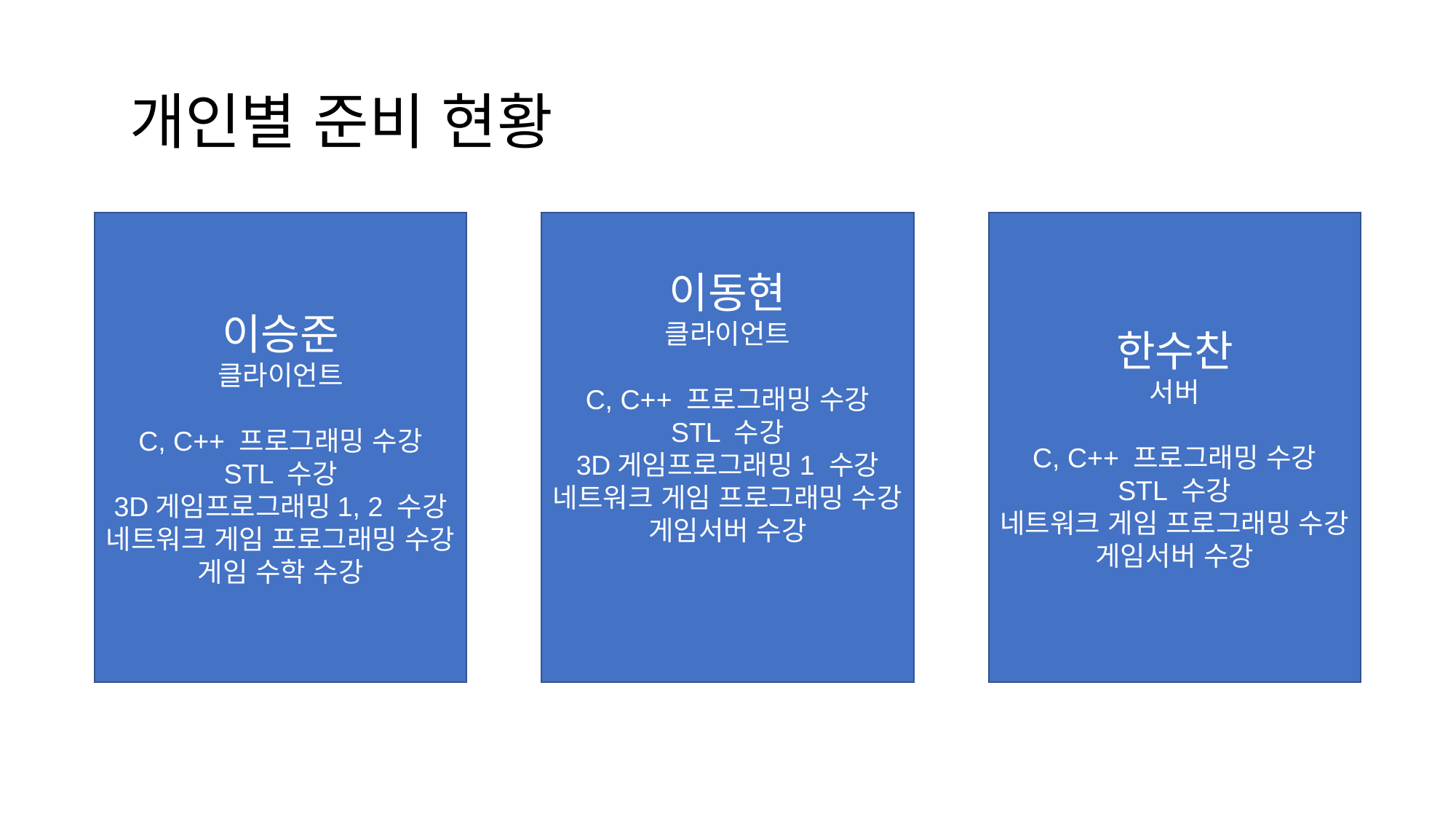

개인별 준비 현황
이승준
클라이언트

C, C++ 프로그래밍 수강
STL 수강
3D게임프로그래밍1, 2 수강
네트워크 게임 프로그래밍 수강
게임 수학 수강
이동현
클라이언트

C, C++ 프로그래밍 수강
STL 수강
3D게임프로그래밍1 수강
네트워크 게임 프로그래밍 수강
게임서버 수강

한수찬
서버

C, C++ 프로그래밍 수강
STL 수강
네트워크 게임 프로그래밍 수강
게임서버 수강